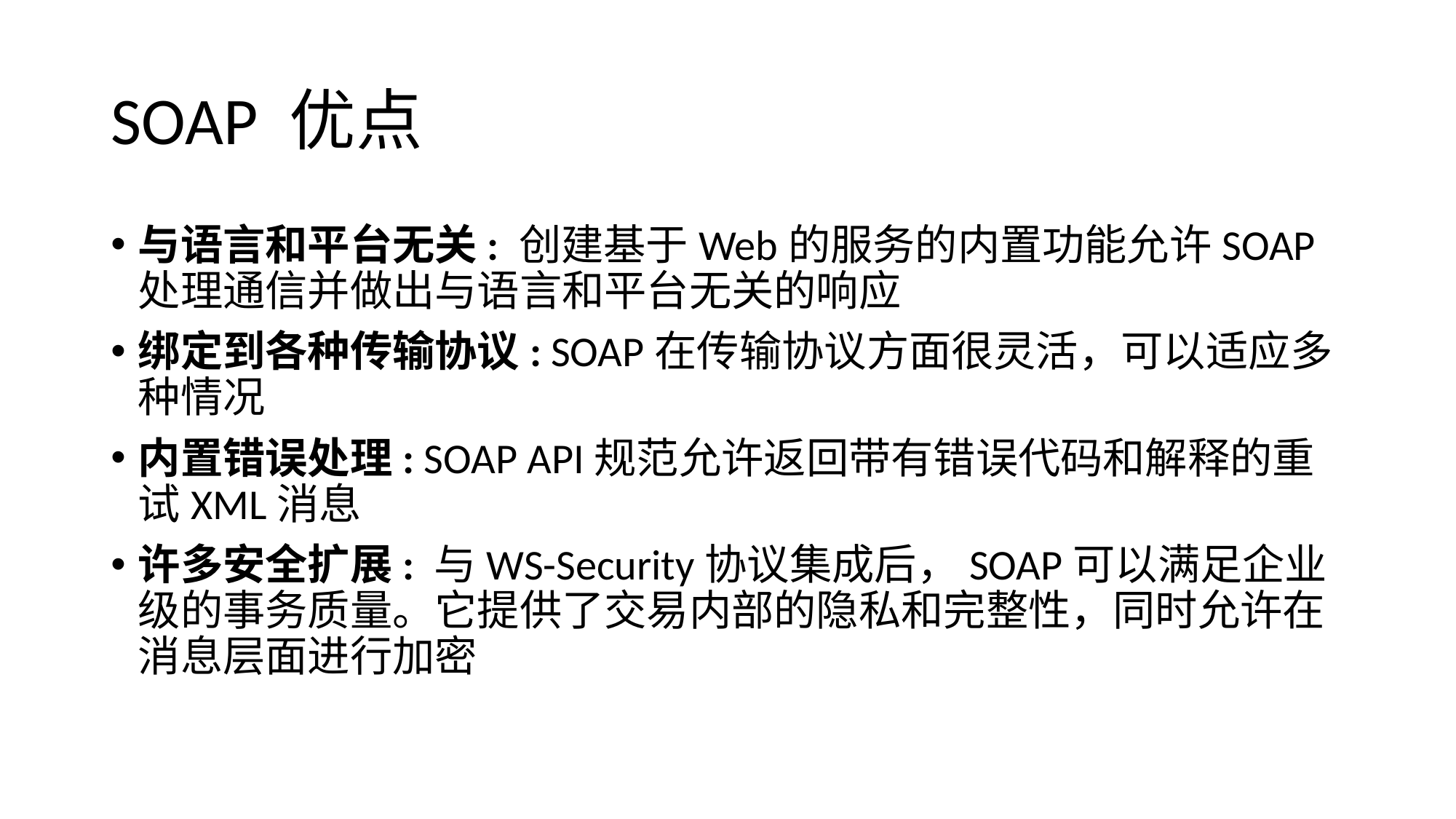

# SOAP 优点
与语言和平台无关: 创建基于Web的服务的内置功能允许SOAP处理通信并做出与语言和平台无关的响应
绑定到各种传输协议: SOAP在传输协议方面很灵活，可以适应多种情况
内置错误处理: SOAP API规范允许返回带有错误代码和解释的重试XML消息
许多安全扩展: 与WS-Security协议集成后，SOAP可以满足企业级的事务质量。它提供了交易内部的隐私和完整性，同时允许在消息层面进行加密